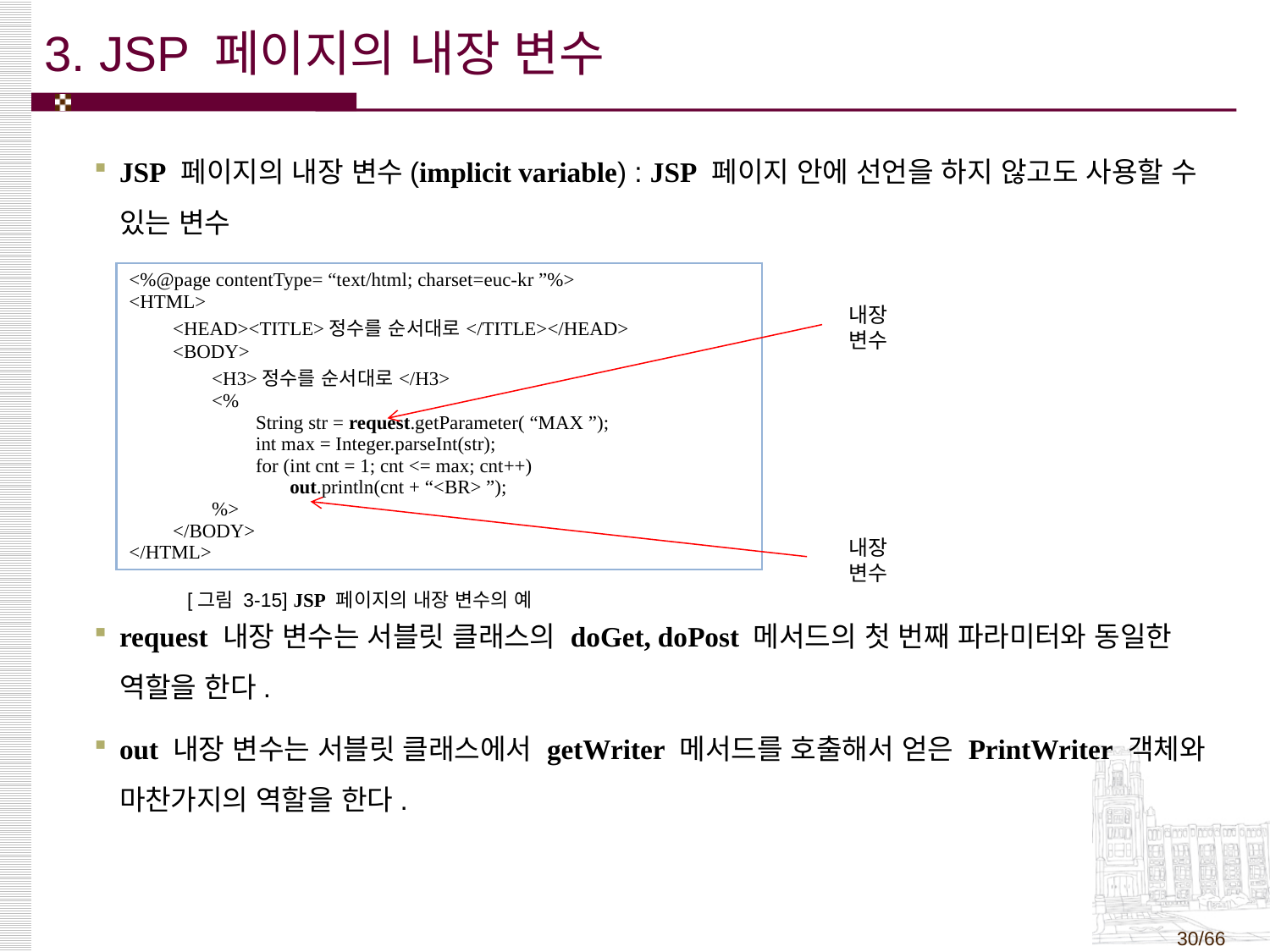

# 3. JSP 페이지의 내장 변수
JSP 페이지의 내장 변수(implicit variable) : JSP 페이지 안에 선언을 하지 않고도 사용할 수 있는 변수

request 내장 변수는 서블릿 클래스의 doGet, doPost 메서드의 첫 번째 파라미터와 동일한 역할을 한다.
out 내장 변수는 서블릿 클래스에서 getWriter 메서드를 호출해서 얻은 PrintWriter 객체와 마찬가지의 역할을 한다.

| <%@page contentType= “text/html; charset=euc-kr ”%> <HTML> <HEAD><TITLE>정수를 순서대로</TITLE></HEAD> <BODY> <H3>정수를 순서대로</H3> <% String str = request.getParameter( “MAX ”); int max = Integer.parseInt(str); for (int cnt = 1; cnt <= max; cnt++) out.println(cnt + “<BR> ”); %> </BODY> </HTML> |
| --- |
내장 변수
내장 변수
[그림 3-15] JSP 페이지의 내장 변수의 예